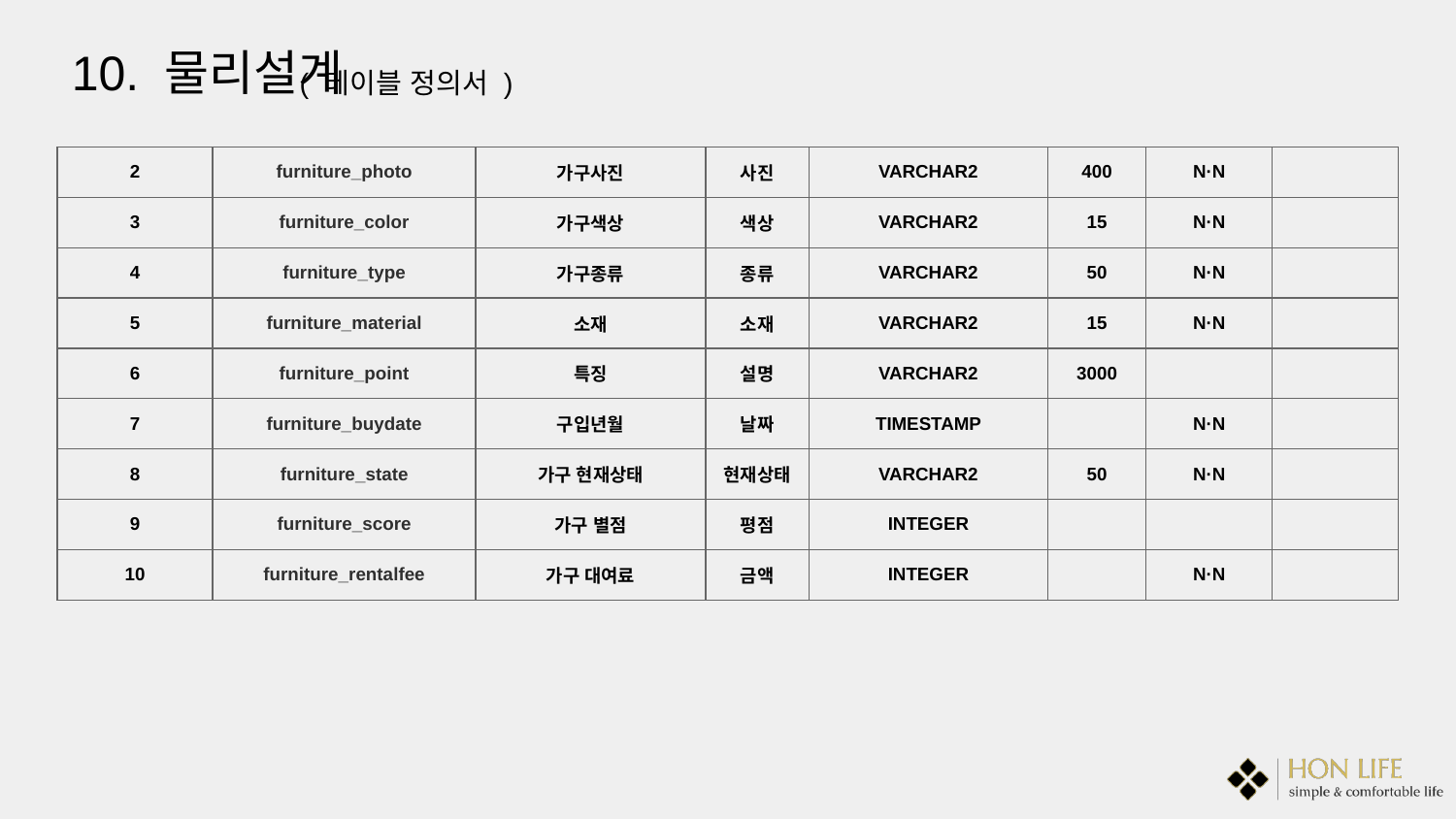

10. 물리설계
( 테이블 정의서 )

| 2 | furniture\_photo | 가구사진 | 사진 | VARCHAR2 | 400 | N·N |  |
| --- | --- | --- | --- | --- | --- | --- | --- |
| 3 | furniture\_color | 가구색상 | 색상 | VARCHAR2 | 15 | N·N |  |
| 4 | furniture\_type | 가구종류 | 종류 | VARCHAR2 | 50 | N·N |  |
| 5 | furniture\_material | 소재 | 소재 | VARCHAR2 | 15 | N·N |  |
| 6 | furniture\_point | 특징 | 설명 | VARCHAR2 | 3000 |  |  |
| 7 | furniture\_buydate | 구입년월 | 날짜 | TIMESTAMP |  | N·N |  |
| 8 | furniture\_state | 가구 현재상태 | 현재상태 | VARCHAR2 | 50 | N·N |  |
| 9 | furniture\_score | 가구 별점 | 평점 | INTEGER |  |  |  |
| 10 | furniture\_rentalfee | 가구 대여료 | 금액 | INTEGER |  | N·N |  |